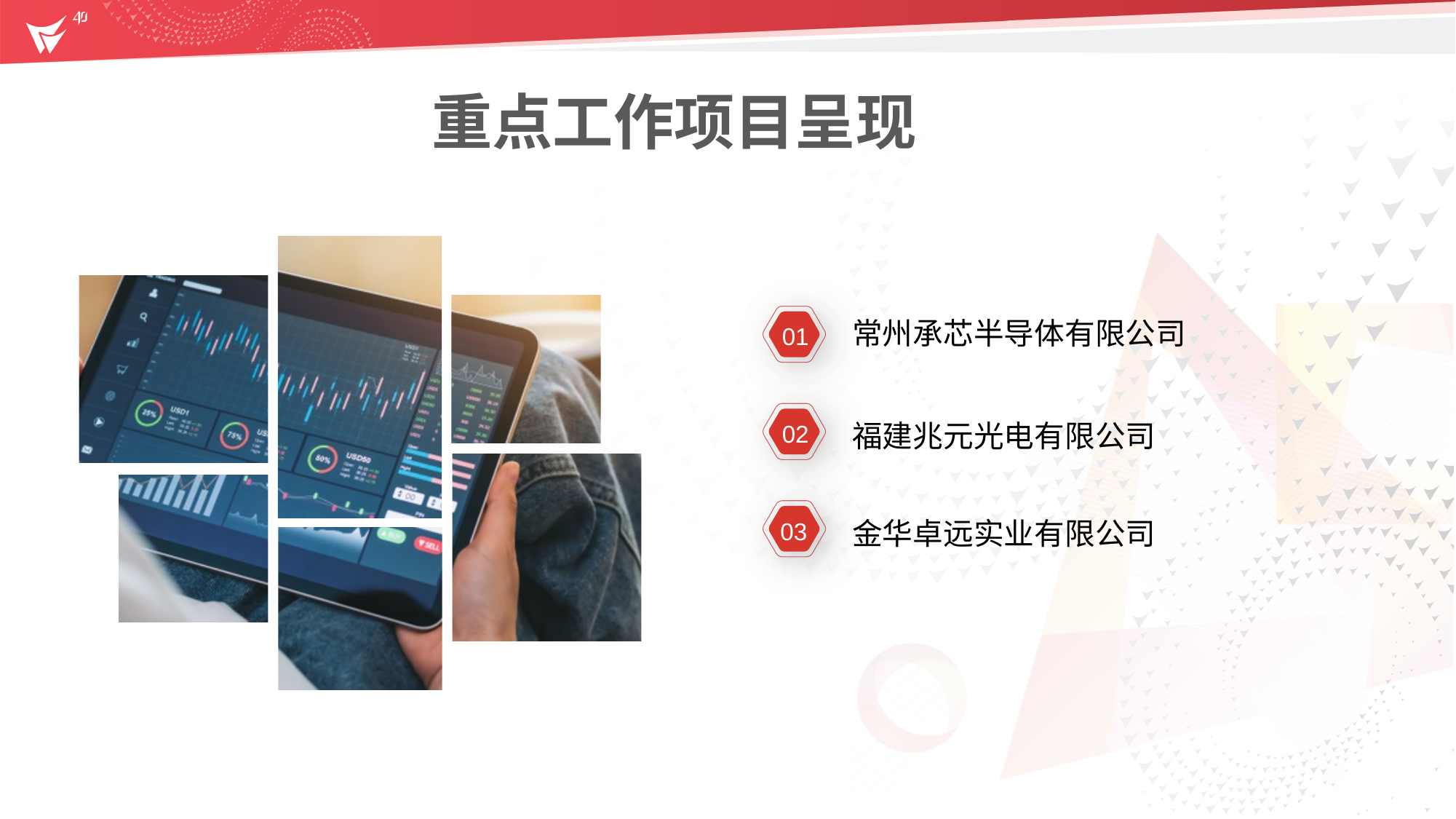

重点工作项目呈现

01
常州承芯半导体有限公司

02
福建兆元光电有限公司

03
金华卓远实业有限公司